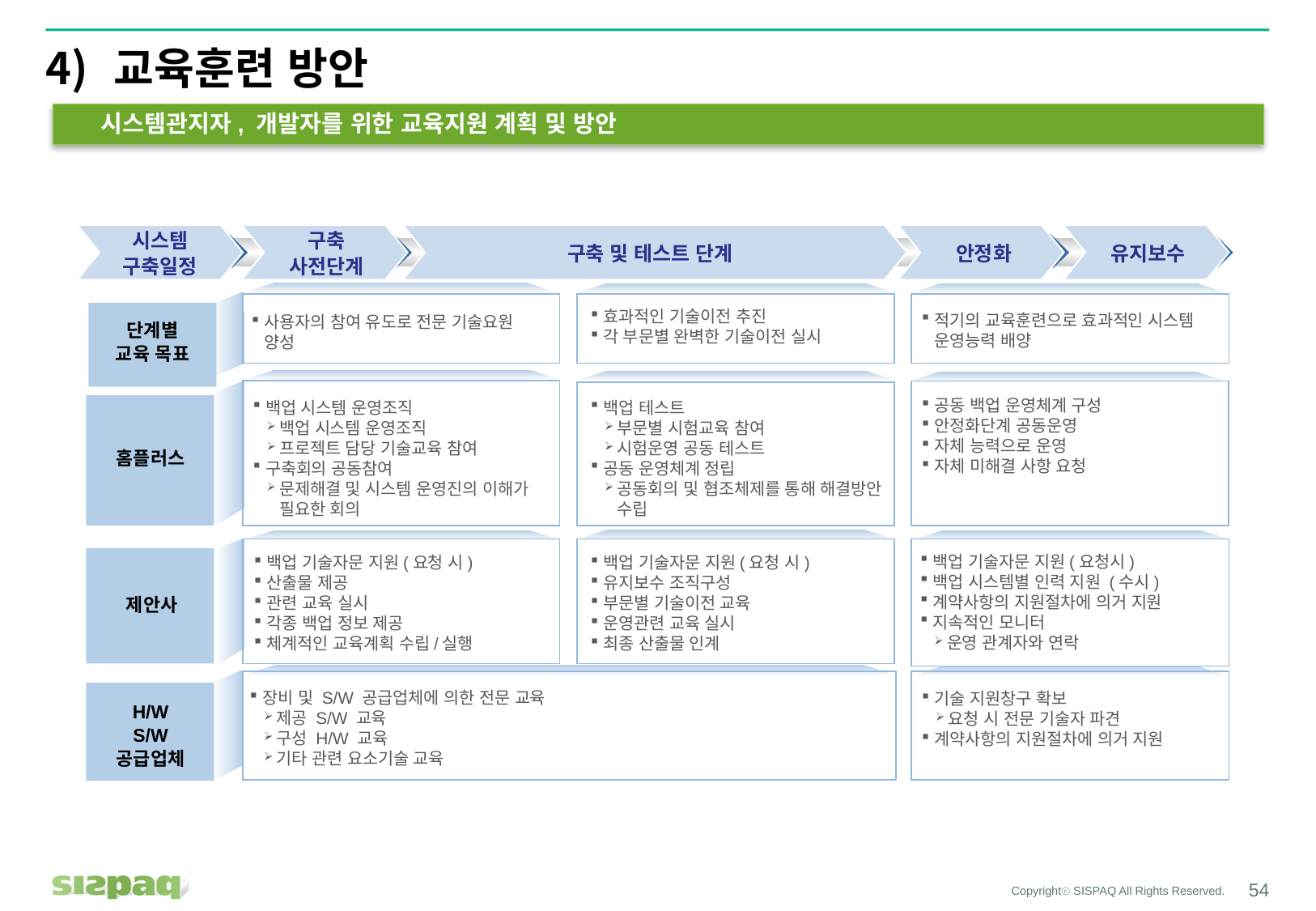

# 교육훈련 방안
시스템관지자, 개발자를 위한 교육지원 계획 및 방안

시스템
구축일정

구축 사전단계

구축 및 테스트 단계

안정화

유지보수

효과적인 기술이전 추진
각 부문별 완벽한 기술이전 실시

적기의 교육훈련으로 효과적인 시스템 운영능력 배양
사용자의 참여 유도로 전문 기술요원 양성
단계별
교육 목표

공동 백업 운영체계 구성
안정화단계 공동운영
자체 능력으로 운영
자체 미해결 사항 요청
백업 시스템 운영조직
백업 시스템 운영조직
프로젝트 담당 기술교육 참여
구축회의 공동참여
문제해결 및 시스템 운영진의 이해가 필요한 회의
백업 테스트
부문별 시험교육 참여
시험운영 공동 테스트
공동 운영체계 정립
공동회의 및 협조체제를 통해 해결방안 수립

홈플러스

백업 기술자문 지원(요청시)
백업 시스템별 인력 지원 (수시)
계약사항의 지원절차에 의거 지원
지속적인 모니터
운영 관계자와 연락
백업 기술자문 지원(요청 시)
산출물 제공
관련 교육 실시
각종 백업 정보 제공
체계적인 교육계획 수립/실행
백업 기술자문 지원(요청 시)
유지보수 조직구성
부문별 기술이전 교육
운영관련 교육 실시
최종 산출물 인계

제안사

장비 및 S/W 공급업체에 의한 전문 교육
제공 S/W 교육
구성 H/W 교육
기타 관련 요소기술 교육
기술 지원창구 확보
요청 시 전문 기술자 파견
계약사항의 지원절차에 의거 지원

H/W
S/W
공급업체